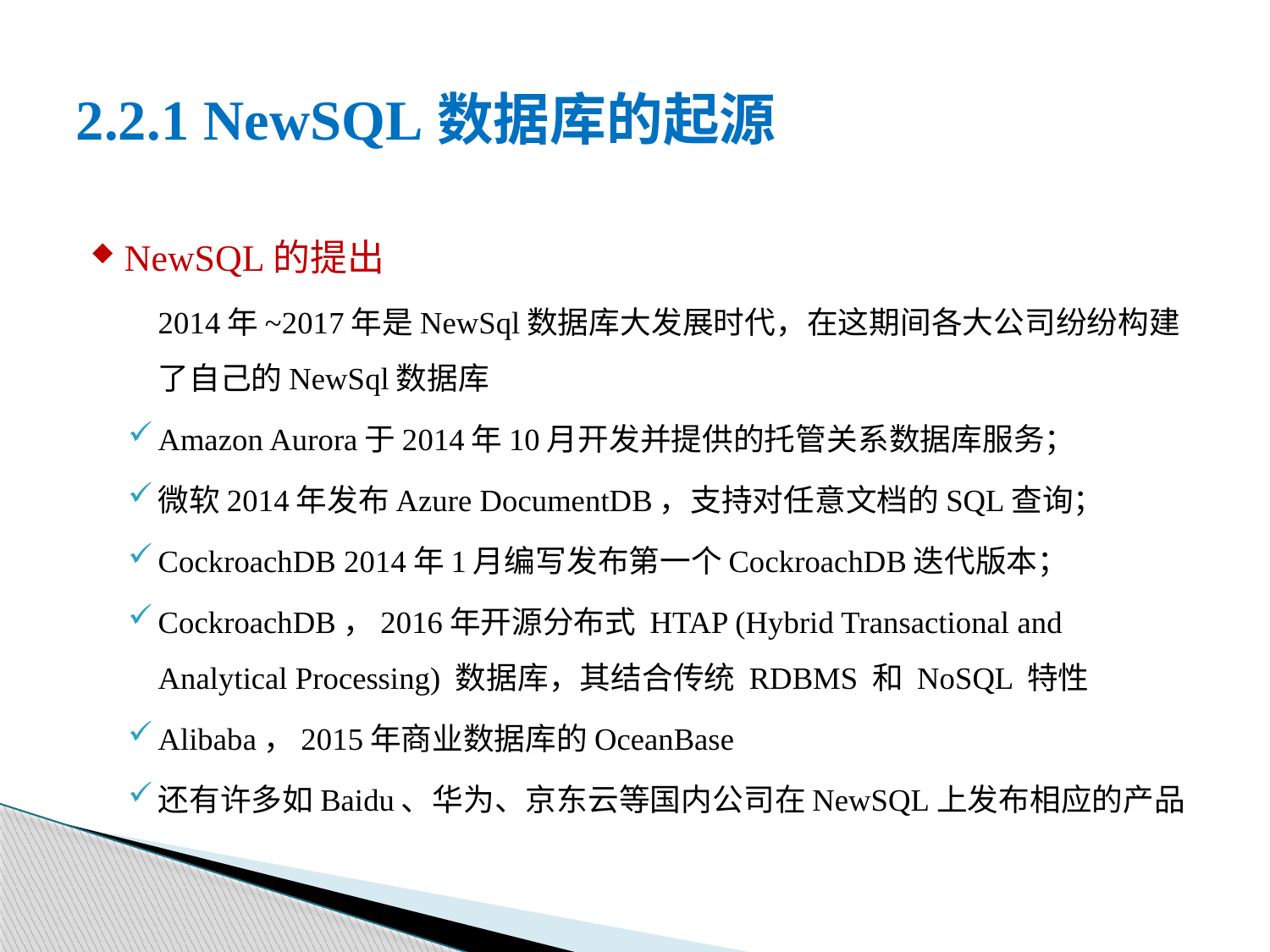

# 2.2.1 NewSQL数据库的起源
NewSQL的提出
2014年~2017年是NewSql数据库大发展时代，在这期间各大公司纷纷构建了自己的NewSql数据库
Amazon Aurora于2014年10月开发并提供的托管关系数据库服务；
微软2014年发布Azure DocumentDB，支持对任意文档的SQL查询；
CockroachDB 2014年1月编写发布第一个CockroachDB迭代版本；
CockroachDB，2016年开源分布式 HTAP (Hybrid Transactional and Analytical Processing) 数据库，其结合传统 RDBMS 和 NoSQL 特性
Alibaba，2015年商业数据库的OceanBase
还有许多如Baidu、华为、京东云等国内公司在NewSQL上发布相应的产品